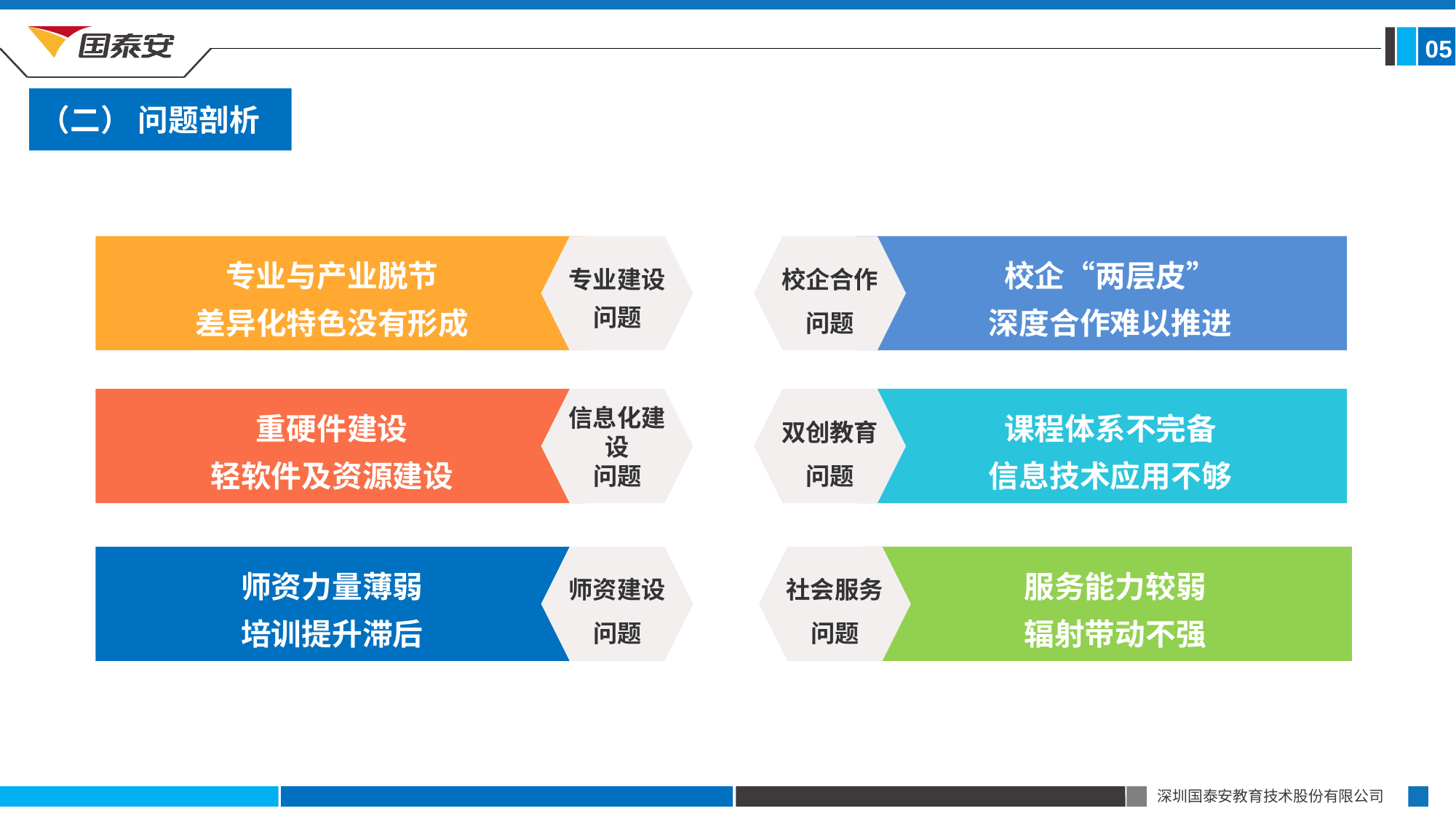

05
（二） 问题剖析
专业与产业脱节
差异化特色没有形成
专业建设问题
校企合作问题
校企“两层皮”
深度合作难以推进
重硬件建设
轻软件及资源建设
信息化建设
问题
双创教育问题
课程体系不完备
信息技术应用不够
师资建设问题
师资力量薄弱
培训提升滞后
社会服务问题
服务能力较弱
辐射带动不强